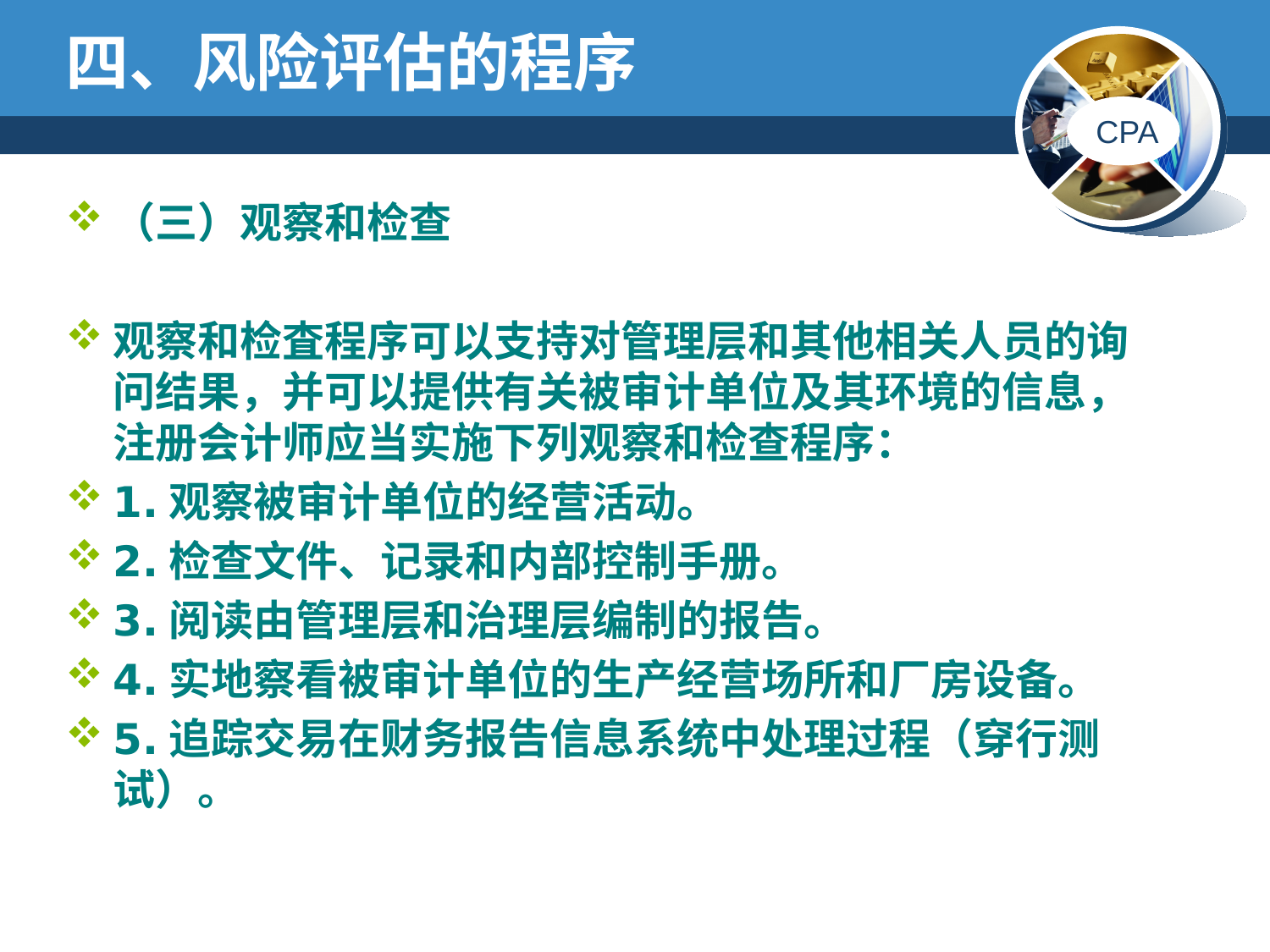

# 四、风险评估的程序
（三）观察和检查

观察和检査程序可以支持对管理层和其他相关人员的询问结果，并可以提供有关被审计单位及其环境的信息，注册会计师应当实施下列观察和检查程序：
1.观察被审计单位的经营活动。
2.检查文件、记录和内部控制手册。
3.阅读由管理层和治理层编制的报告。
4.实地察看被审计单位的生产经营场所和厂房设备。
5.追踪交易在财务报告信息系统中处理过程（穿行测试）。